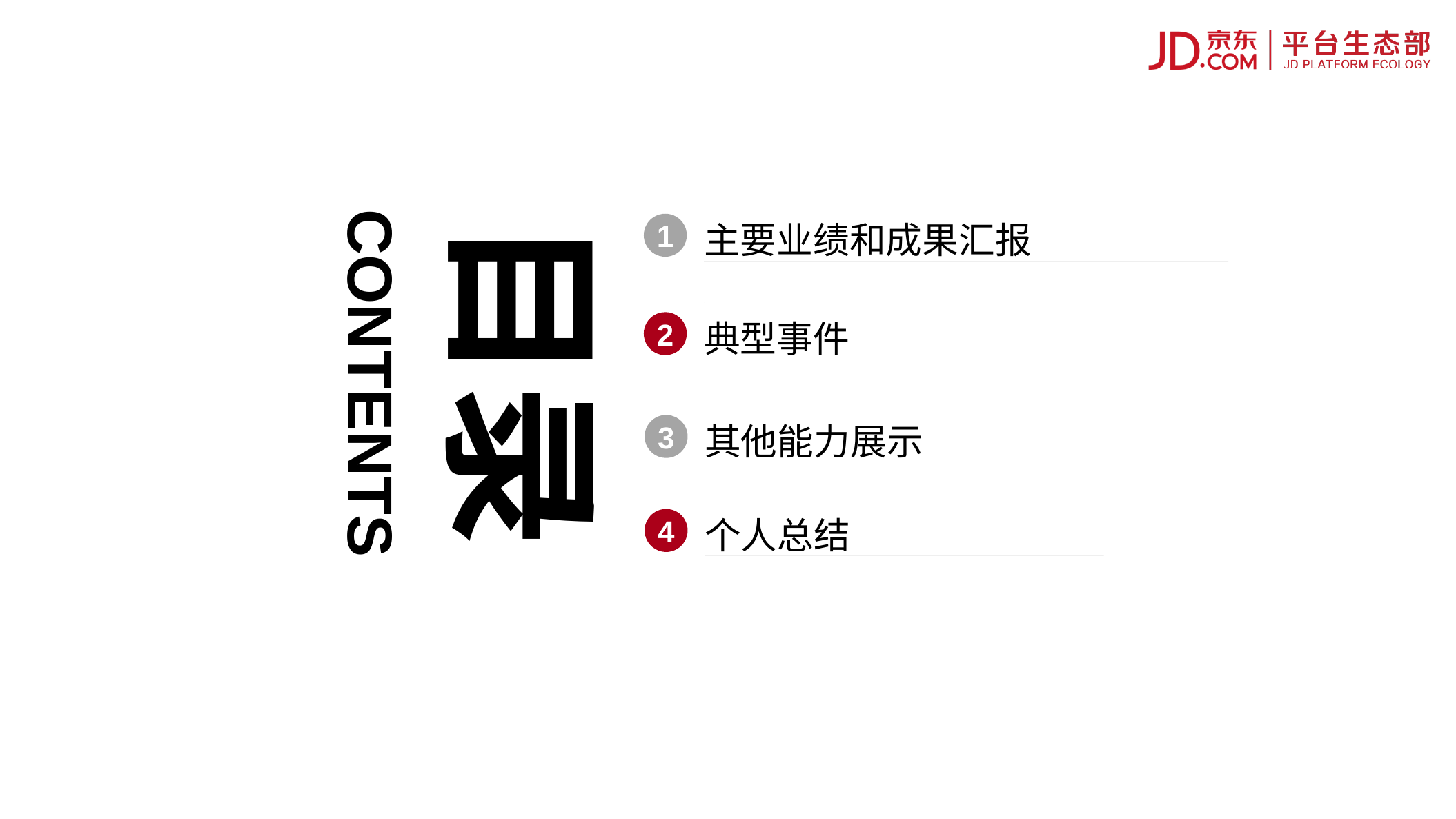

目录
主要业绩和成果汇报
1
典型事件
2
CONTENTS
其他能力展示
3
个人总结
4